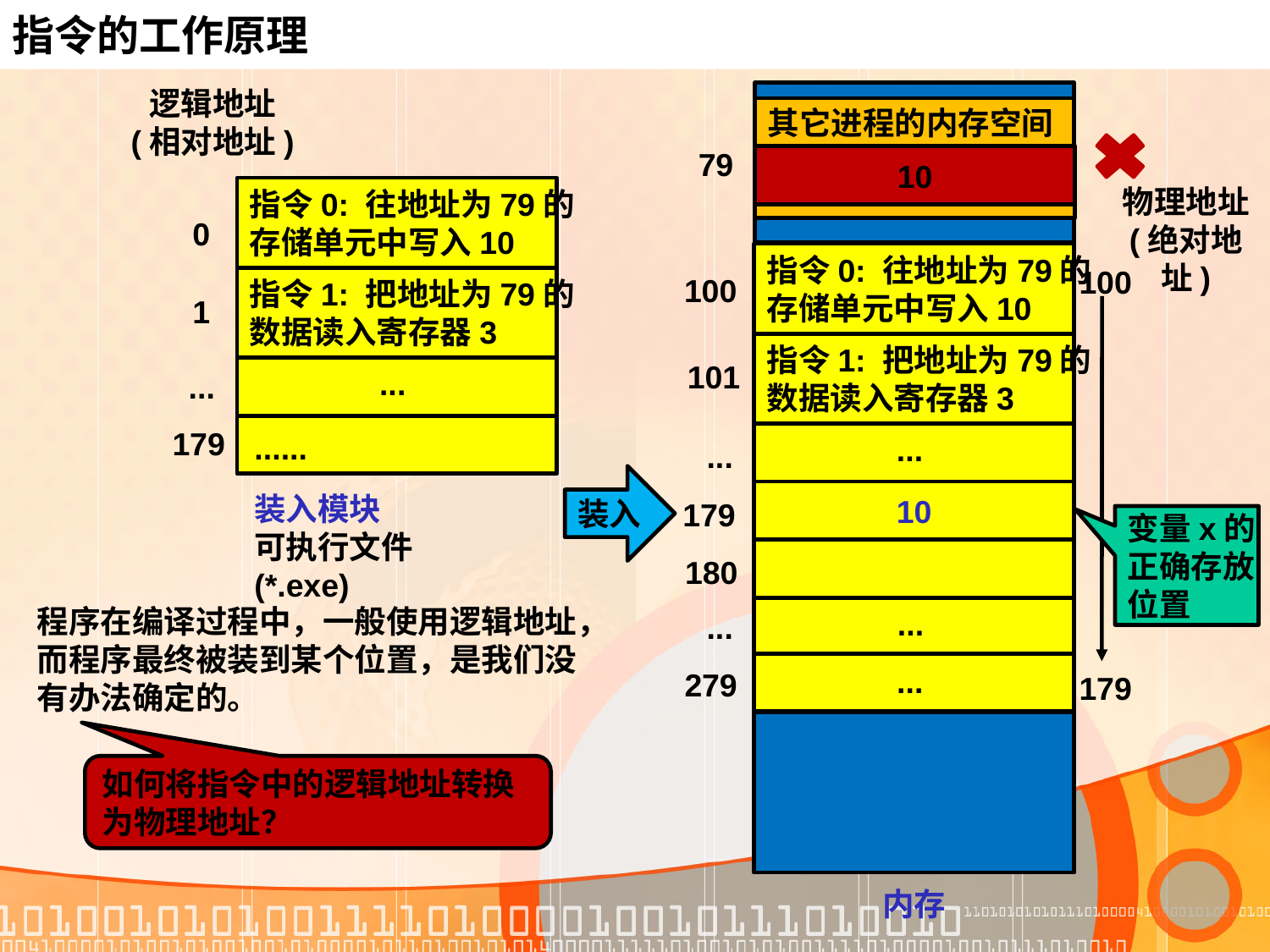

指令的工作原理
逻辑地址
(相对地址)

其它进程的内存空间

79
10
物理地址
(绝对地址)
指令0: 往地址为79的
存储单元中写入10

 0
指令0: 往地址为79的
存储单元中写入10
100
100
指令1: 把地址为79的
数据读入寄存器3
 1
指令1: 把地址为79的
数据读入寄存器3
101

...
...

179
......
...

...
装入
10
装入模块
可执行文件(*.exe)
179
变量x的
正确存放
位置

180
程序在编译过程中，一般使用逻辑地址，
而程序最终被装到某个位置，是我们没有办法确定的。

...
...

...
279
179

如何将指令中的逻辑地址转换
为物理地址？
内存